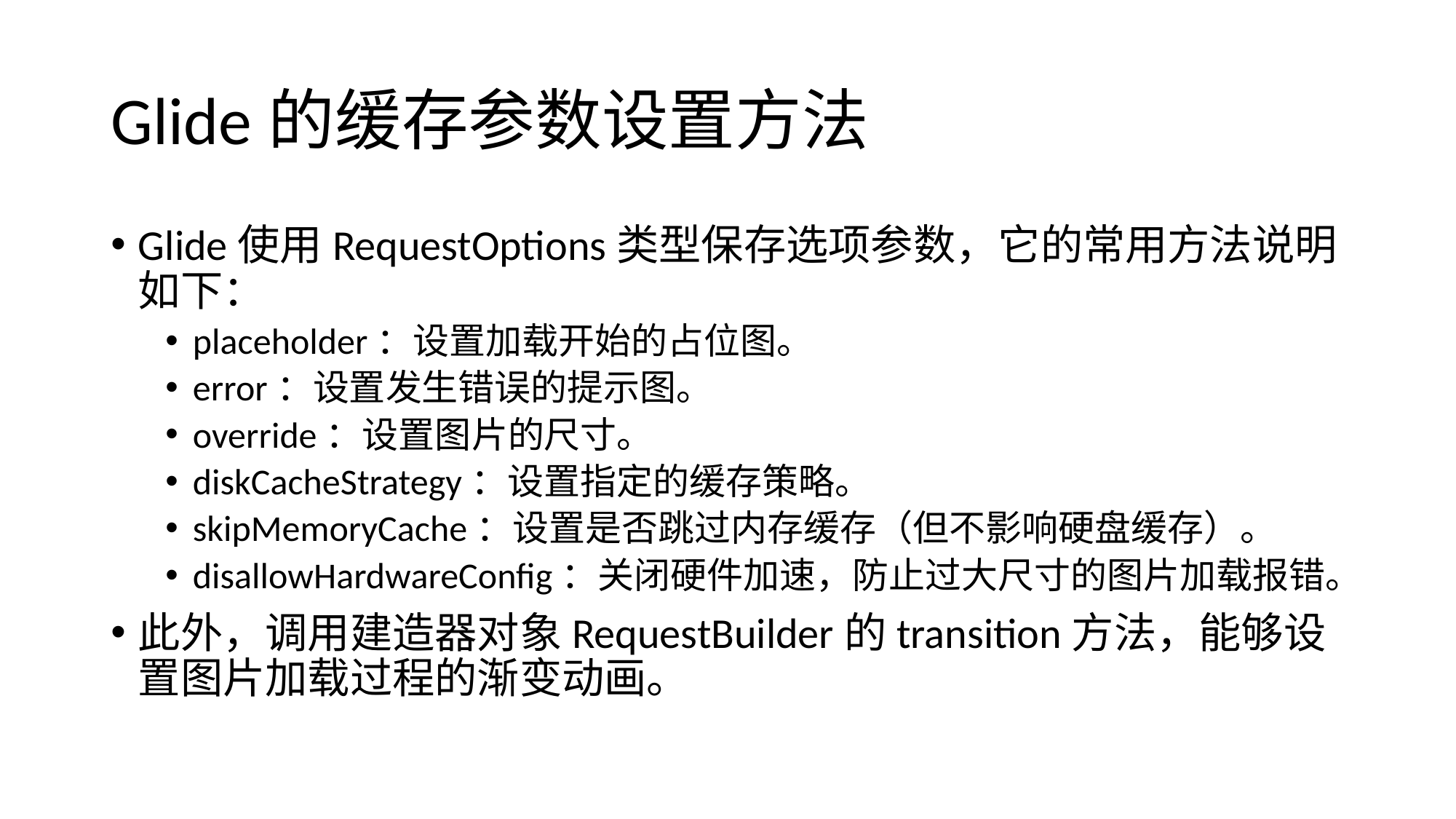

# Glide的缓存参数设置方法
Glide使用RequestOptions类型保存选项参数，它的常用方法说明如下：
placeholder：设置加载开始的占位图。
error：设置发生错误的提示图。
override：设置图片的尺寸。
diskCacheStrategy：设置指定的缓存策略。
skipMemoryCache：设置是否跳过内存缓存（但不影响硬盘缓存）。
disallowHardwareConfig：关闭硬件加速，防止过大尺寸的图片加载报错。
此外，调用建造器对象RequestBuilder的transition方法，能够设置图片加载过程的渐变动画。